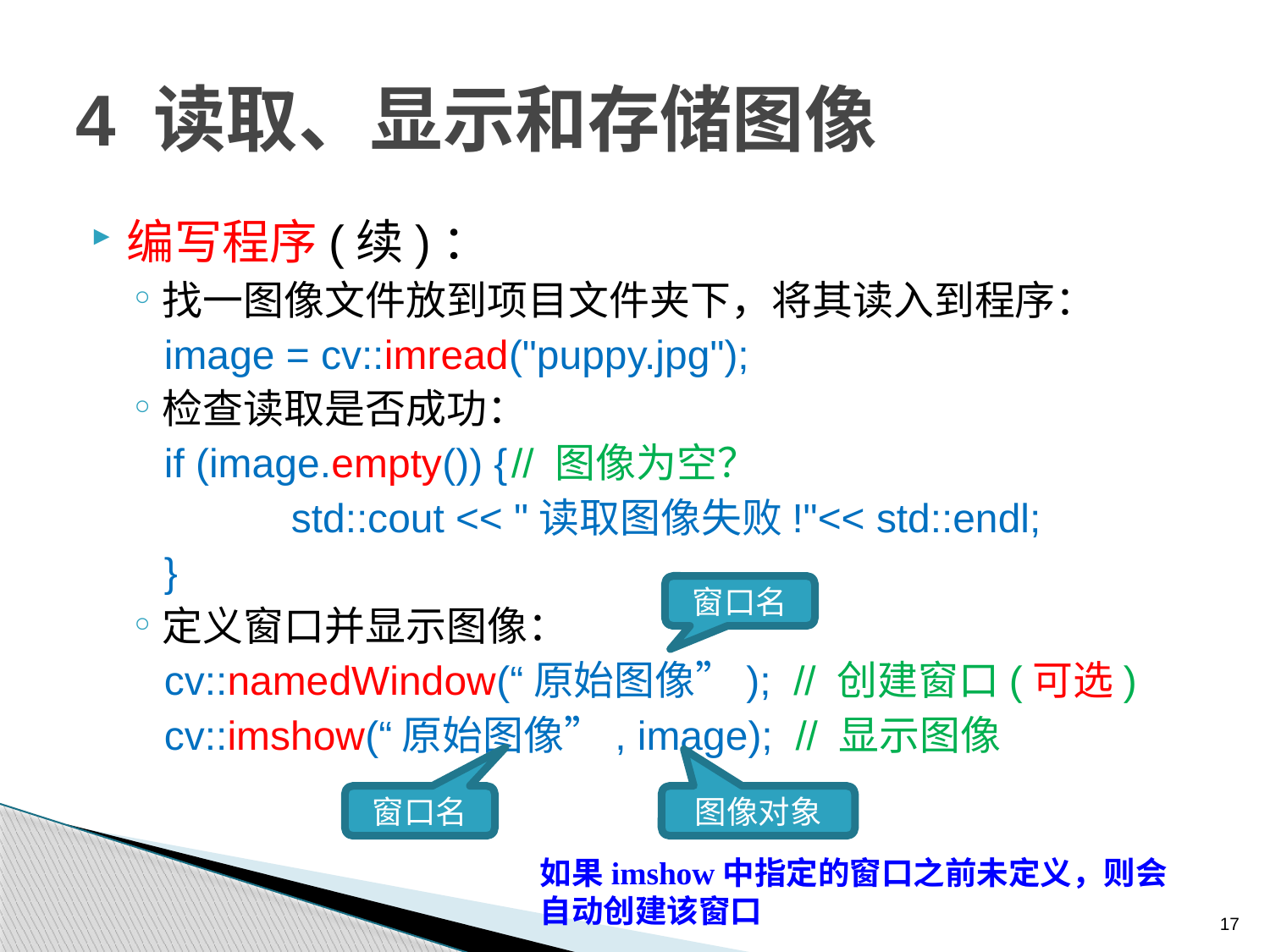

# 4 读取、显示和存储图像
编写程序(续)：
找一图像文件放到项目文件夹下，将其读入到程序：
   image = cv::imread("puppy.jpg");
检查读取是否成功：
   if (image.empty()) {	// 图像为空？
	   std::cout << "读取图像失败!"<< std::endl;
   }
定义窗口并显示图像：
   cv::namedWindow(“原始图像”);  // 创建窗口(可选)
   cv::imshow(“原始图像”, image);  // 显示图像
窗口名
窗口名
图像对象
如果imshow中指定的窗口之前未定义，则会自动创建该窗口
17